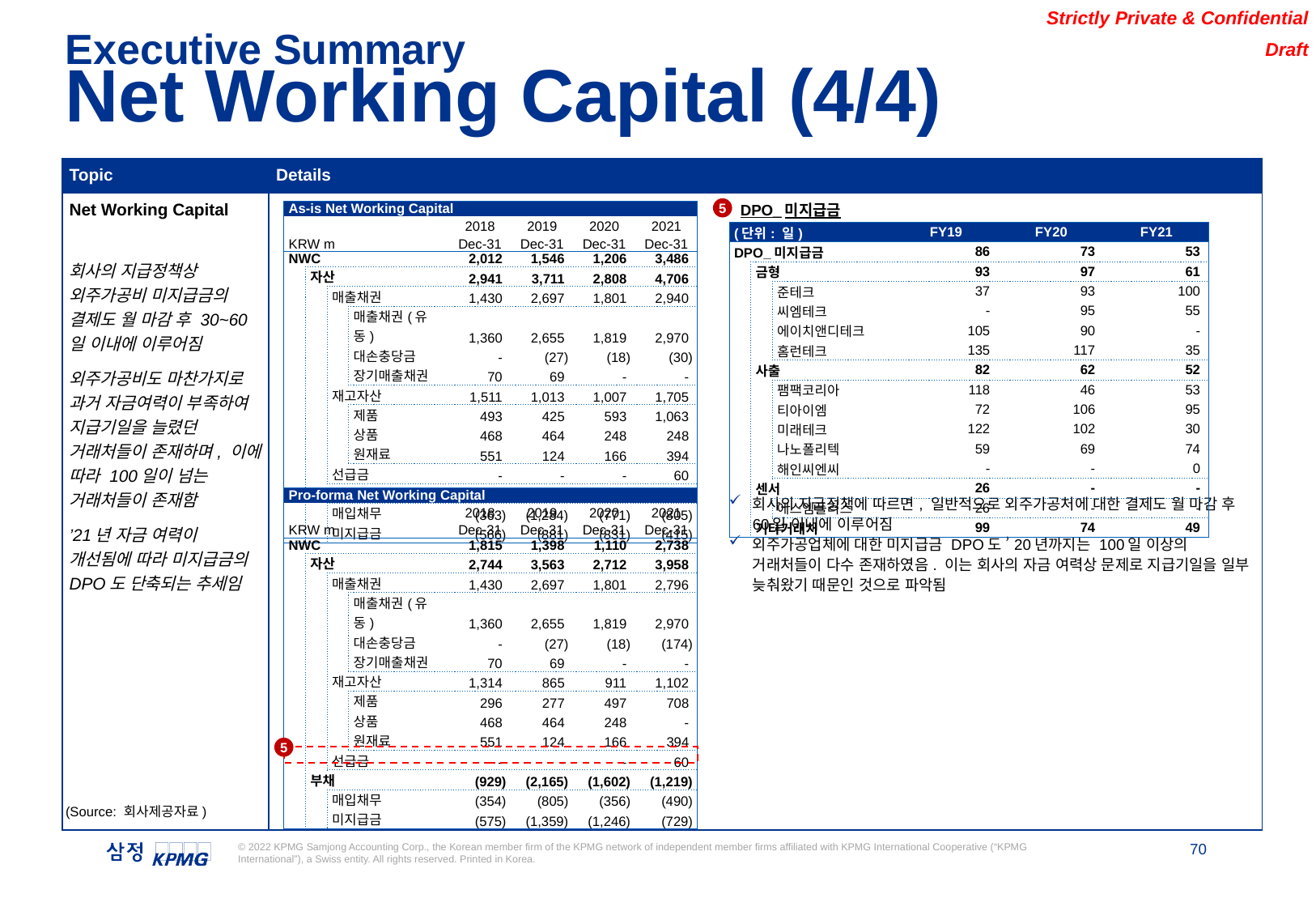

Executive Summary
Net Working Capital (4/4)
| Topic | Details |
| --- | --- |
| Net Working Capital 회사의 지급정책상 외주가공비 미지급금의 결제도 월 마감 후 30~60일 이내에 이루어짐 외주가공비도 마찬가지로 과거 자금여력이 부족하여 지급기일을 늘렸던 거래처들이 존재하며, 이에 따라 100일이 넘는 거래처들이 존재함 ’21년 자금 여력이 개선됨에 따라 미지급금의 DPO도 단축되는 추세임 | DPO\_미지급금 회사의 지급정책에 따르면, 일반적으로 외주가공처에 대한 결제도 월 마감 후 60일 이내에 이루어짐 외주가공업체에 대한 미지급금 DPO도 ’20년까지는 100일 이상의 거래처들이 다수 존재하였음. 이는 회사의 자금 여력상 문제로 지급기일을 일부 늦춰왔기 때문인 것으로 파악됨 |
5
| As-is Net Working Capital |  |  |  |  |  |  |  |
| --- | --- | --- | --- | --- | --- | --- | --- |
|  |  |  |  | 2018 | 2019 | 2020 | 2021 |
| KRW m |  |  |  | Dec-31 | Dec-31 | Dec-31 | Dec-31 |
| NWC |  |  |  | 2,012 | 1,546 | 1,206 | 3,486 |
|  | 자산 |  |  | 2,941 | 3,711 | 2,808 | 4,706 |
|  |  | 매출채권 |  | 1,430 | 2,697 | 1,801 | 2,940 |
|  |  |  | 매출채권(유동) | 1,360 | 2,655 | 1,819 | 2,970 |
|  |  |  | 대손충당금 | - | (27) | (18) | (30) |
|  |  |  | 장기매출채권 | 70 | 69 | - | - |
|  |  | 재고자산 |  | 1,511 | 1,013 | 1,007 | 1,705 |
|  |  |  | 제품 | 493 | 425 | 593 | 1,063 |
|  |  |  | 상품 | 468 | 464 | 248 | 248 |
|  |  |  | 원재료 | 551 | 124 | 166 | 394 |
|  |  | 선급금 |  | - | - | - | 60 |
|  | 부채 |  |  | (929) | (2,165) | (1,602) | (1,219) |
|  |  | 매입채무 |  | (363) | (1,284) | (771) | (805) |
|  |  | 미지급금 |  | (566) | (881) | (831) | (415) |
| (단위: 일) |  |  |  | FY19 | FY20 | FY21 |
| --- | --- | --- | --- | --- | --- | --- |
| DPO\_미지급금 |  |  |  | 86 | 73 | 53 |
|  | 금형 |  |  | 93 | 97 | 61 |
|  |  | 준테크 |  | 37 | 93 | 100 |
|  |  | 씨엠테크 |  | - | 95 | 55 |
|  |  | 에이치앤디테크 |  | 105 | 90 | - |
|  |  | 홈런테크 |  | 135 | 117 | 35 |
|  | 사출 |  |  | 82 | 62 | 52 |
|  |  | 팸팩코리아 |  | 118 | 46 | 53 |
|  |  | 티아이엠 |  | 72 | 106 | 95 |
|  |  | 미래테크 |  | 122 | 102 | 30 |
|  |  | 나노폴리텍 |  | 59 | 69 | 74 |
|  |  | 해인씨엔씨 |  | - | - | 0 |
|  | 센서 |  |  | 26 | - | - |
|  |  | 에스엠플러스 |  | 26 | - | - |
|  | 기타거래처 |  |  | 99 | 74 | 49 |
| Pro-forma Net Working Capital |  |  |  |  |  |  |  |
| --- | --- | --- | --- | --- | --- | --- | --- |
|  |  |  |  | 2018 | 2019 | 2020 | 2021 |
| KRW m |  |  |  | Dec-31 | Dec-31 | Dec-31 | Dec-31 |
| NWC |  |  |  | 1,815 | 1,398 | 1,110 | 2,738 |
|  | 자산 |  |  | 2,744 | 3,563 | 2,712 | 3,958 |
|  |  | 매출채권 |  | 1,430 | 2,697 | 1,801 | 2,796 |
|  |  |  | 매출채권(유동) | 1,360 | 2,655 | 1,819 | 2,970 |
|  |  |  | 대손충당금 | - | (27) | (18) | (174) |
|  |  |  | 장기매출채권 | 70 | 69 | - | - |
|  |  | 재고자산 |  | 1,314 | 865 | 911 | 1,102 |
|  |  |  | 제품 | 296 | 277 | 497 | 708 |
|  |  |  | 상품 | 468 | 464 | 248 | - |
|  |  |  | 원재료 | 551 | 124 | 166 | 394 |
|  |  | 선급금 |  | - | - | - | 60 |
|  | 부채 |  |  | (929) | (2,165) | (1,602) | (1,219) |
|  |  | 매입채무 |  | (354) | (805) | (356) | (490) |
|  |  | 미지급금 |  | (575) | (1,359) | (1,246) | (729) |
5

(Source: 회사제공자료)